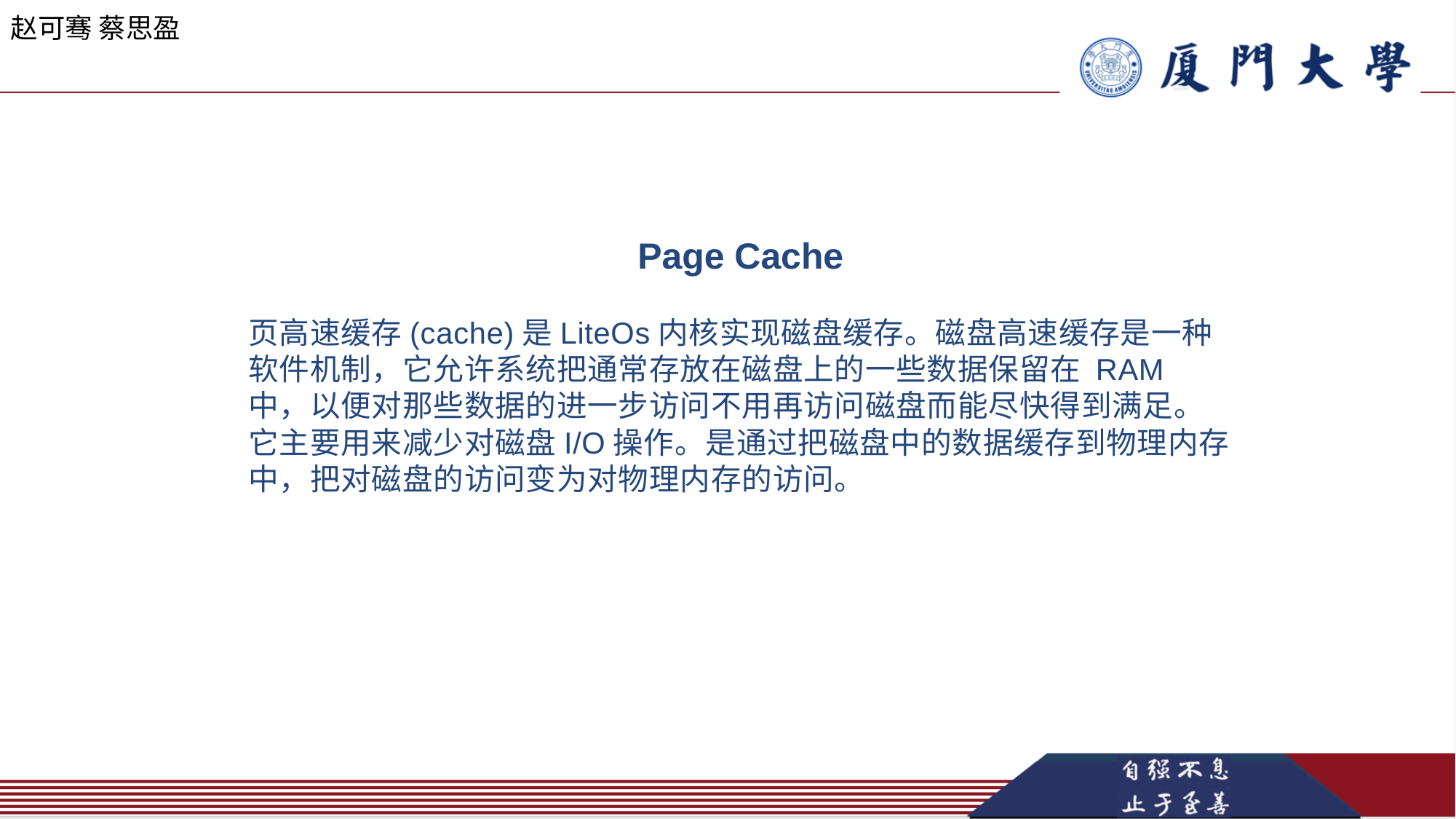

赵可骞 蔡思盈
Page Cache
页高速缓存(cache)是LiteOs内核实现磁盘缓存。磁盘高速缓存是一种软件机制，它允许系统把通常存放在磁盘上的一些数据保留在 RAM 中，以便对那些数据的进一步访问不用再访问磁盘而能尽快得到满足。它主要用来减少对磁盘I/O操作。是通过把磁盘中的数据缓存到物理内存中，把对磁盘的访问变为对物理内存的访问。